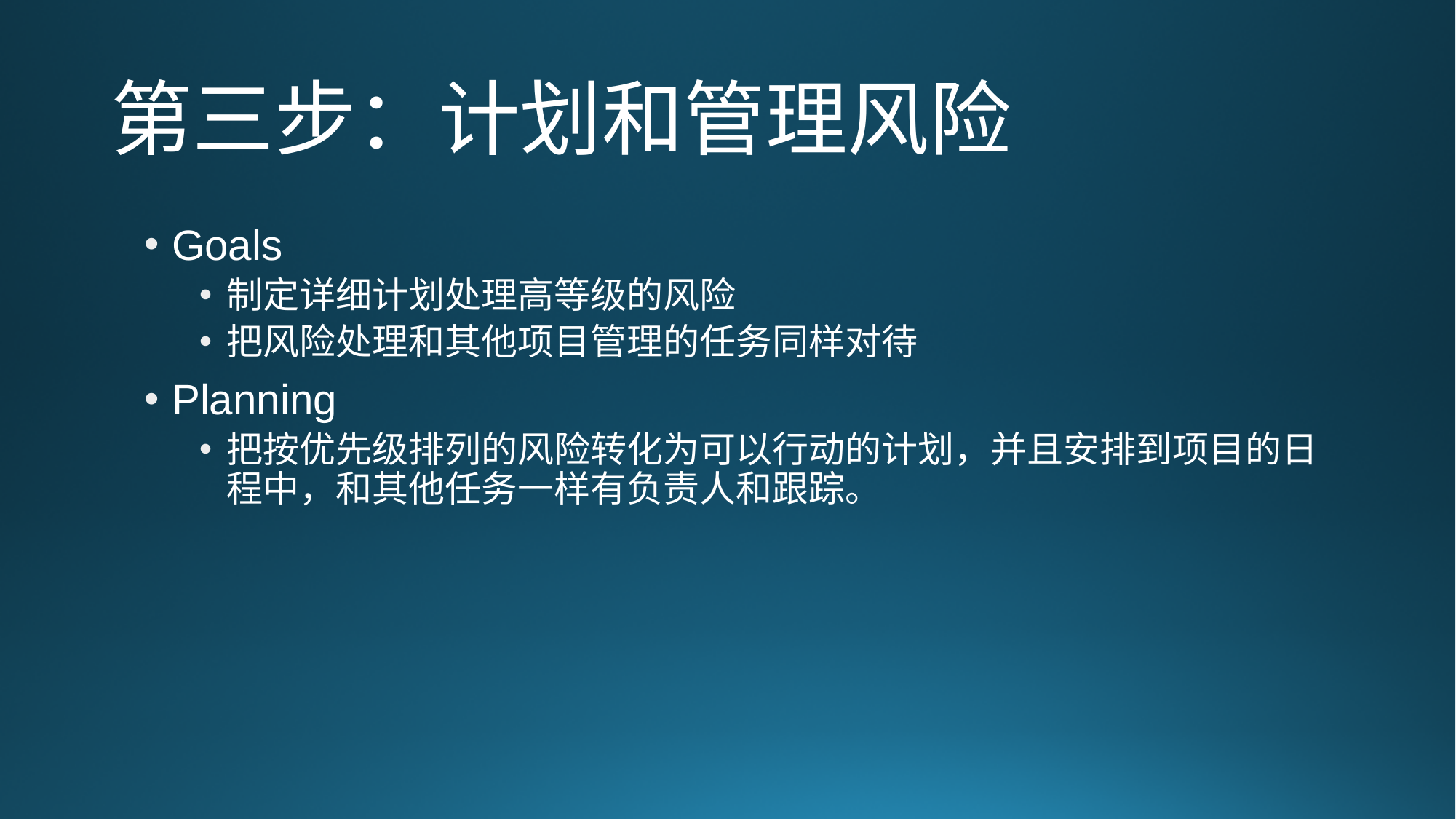

# 第三步：计划和管理风险
Goals
制定详细计划处理高等级的风险
把风险处理和其他项目管理的任务同样对待
Planning
把按优先级排列的风险转化为可以行动的计划，并且安排到项目的日程中，和其他任务一样有负责人和跟踪。